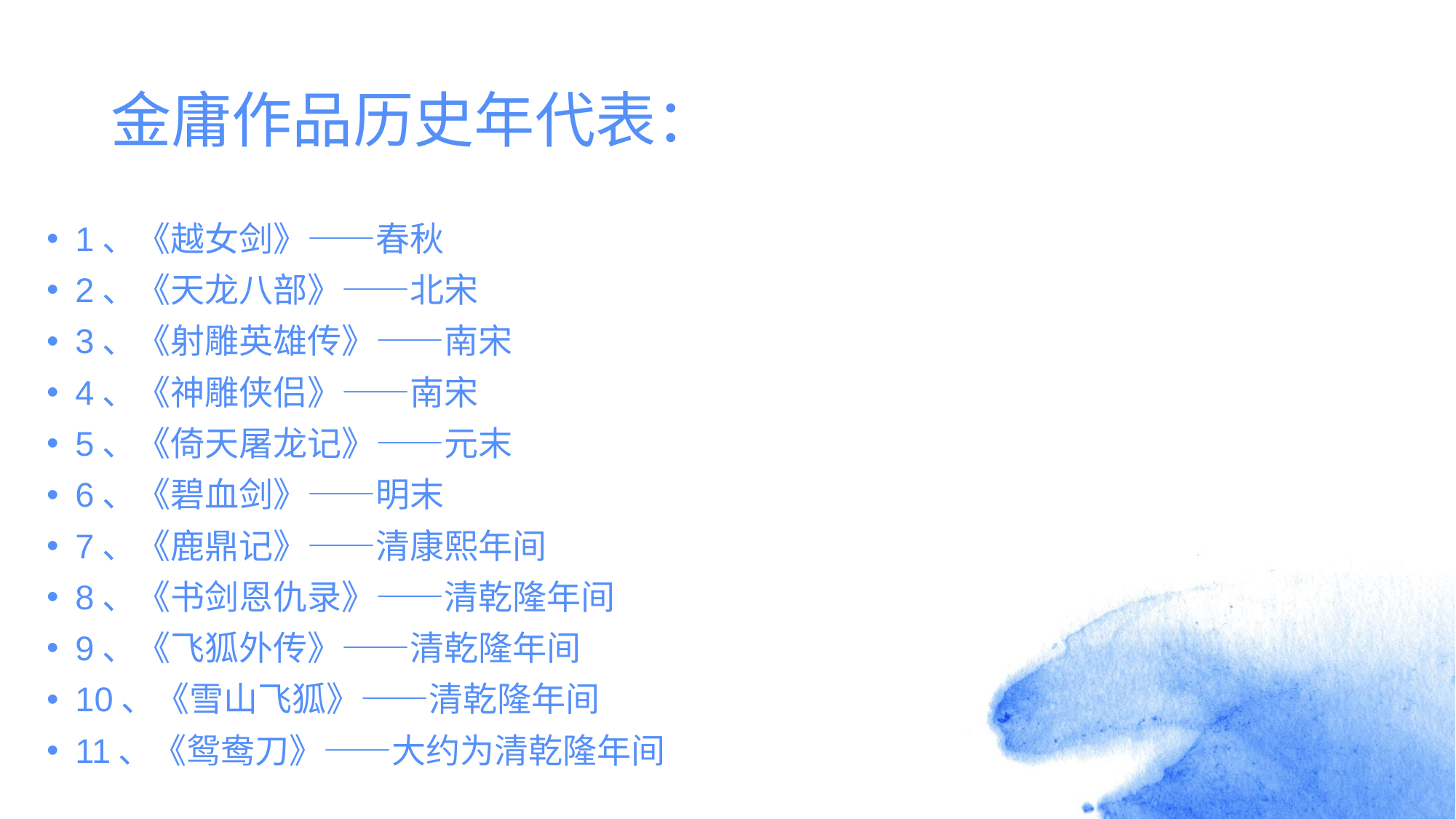

# 金庸作品历史年代表：

1、《越女剑》——春秋
2、《天龙八部》——北宋
3、《射雕英雄传》——南宋
4、《神雕侠侣》——南宋
5、《倚天屠龙记》——元末
6、《碧血剑》——明末
7、《鹿鼎记》——清康熙年间
8、《书剑恩仇录》——清乾隆年间
9、《飞狐外传》——清乾隆年间
10、《雪山飞狐》——清乾隆年间
11、《鸳鸯刀》——大约为清乾隆年间